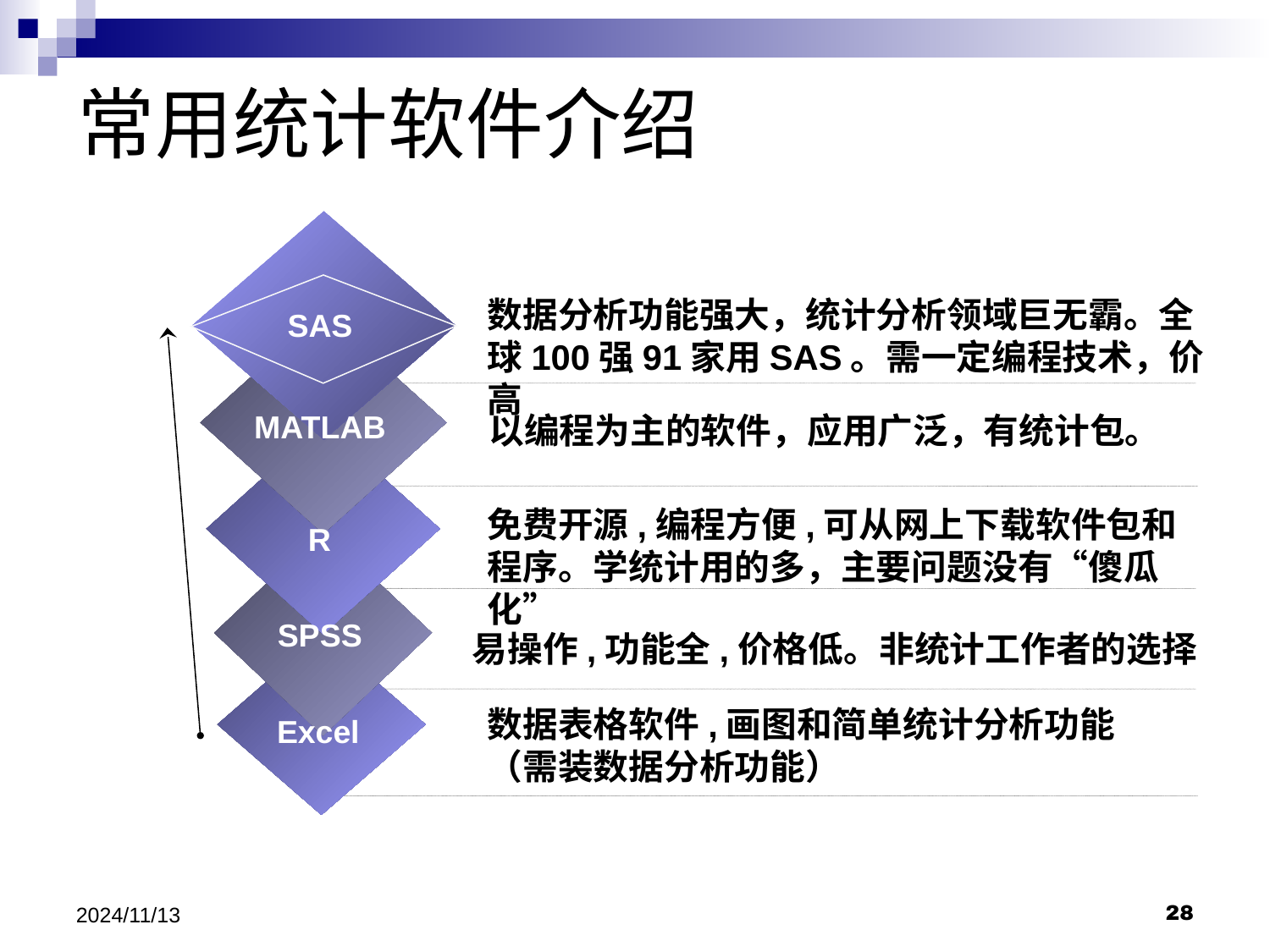

# 常用统计软件介绍

数据分析功能强大，统计分析领域巨无霸。全球100强91家用SAS。需一定编程技术，价高
SAS

MATLAB
以编程为主的软件，应用广泛，有统计包。

免费开源,编程方便,可从网上下载软件包和程序。学统计用的多，主要问题没有“傻瓜化”
R

SPSS
易操作,功能全,价格低。非统计工作者的选择

数据表格软件,画图和简单统计分析功能（需装数据分析功能）
Excel

2024/11/13
28